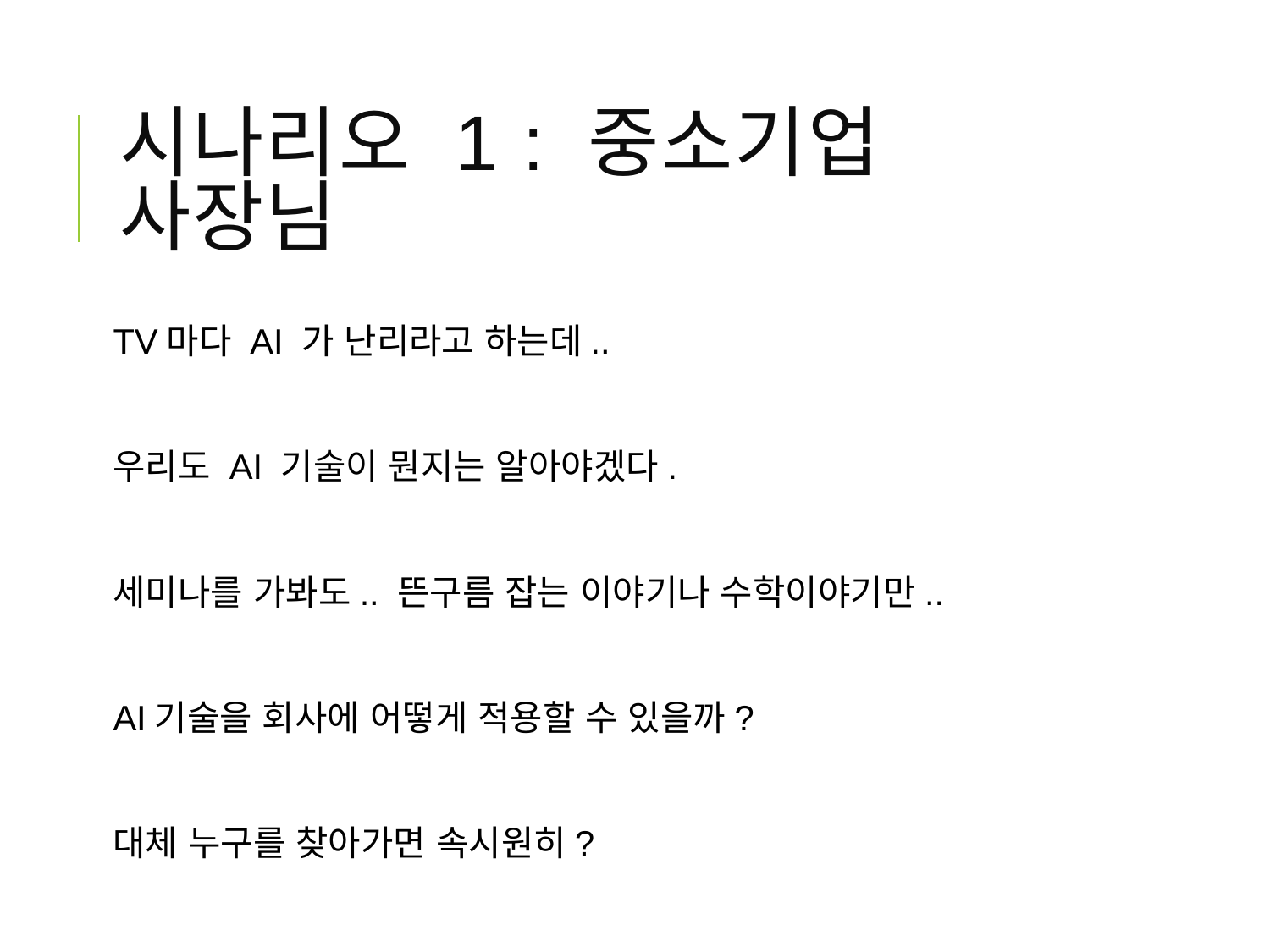

# 시나리오 1 : 중소기업 사장님
TV마다 AI 가 난리라고 하는데..

우리도 AI 기술이 뭔지는 알아야겠다.

세미나를 가봐도.. 뜬구름 잡는 이야기나 수학이야기만..

AI기술을 회사에 어떻게 적용할 수 있을까?

대체 누구를 찾아가면 속시원히?